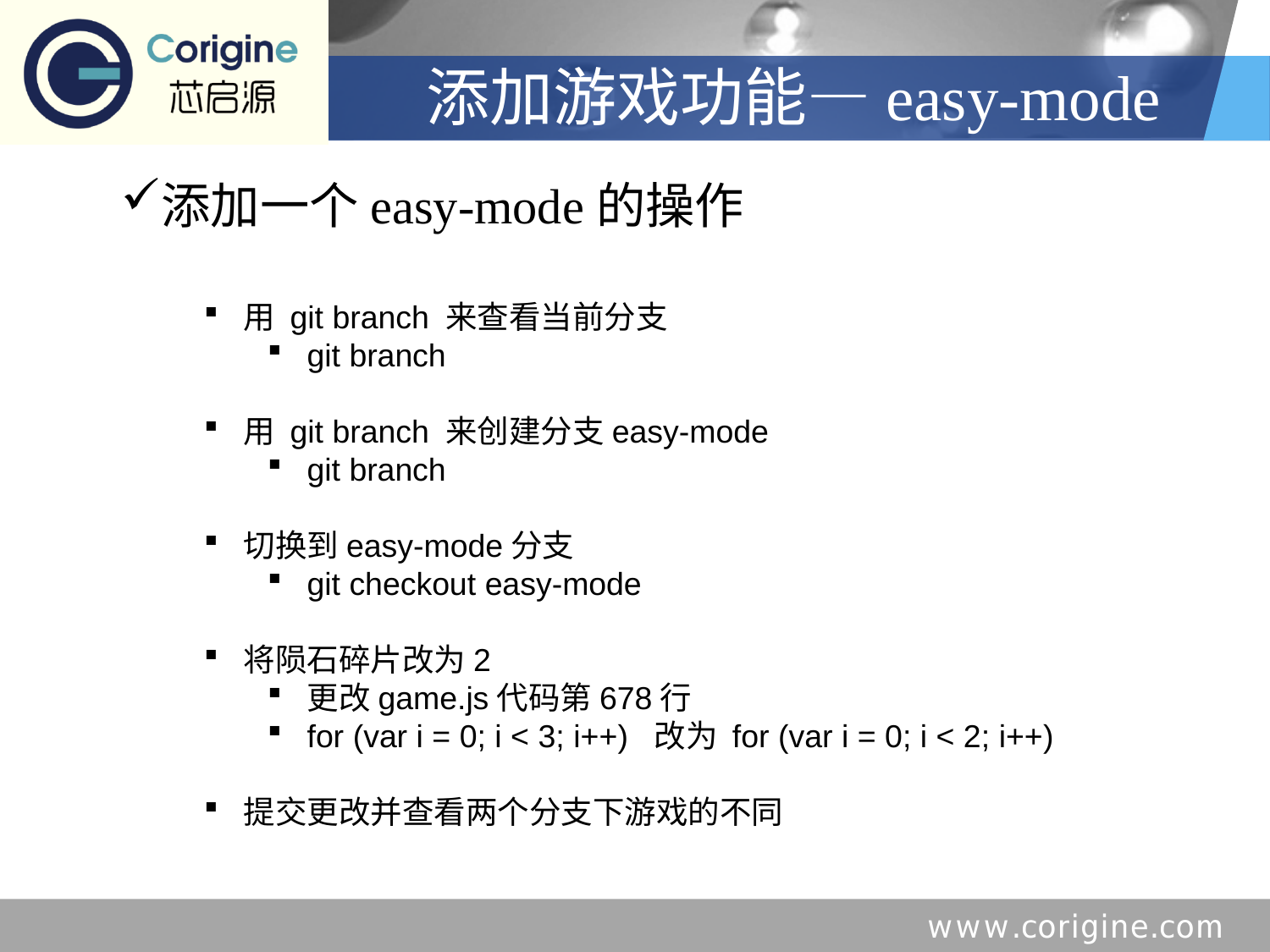

添加游戏功能—easy-mode
添加一个easy-mode的操作

用 git branch 来查看当前分支
git branch

用 git branch 来创建分支easy-mode
git branch

切换到easy-mode分支
git checkout easy-mode

将陨石碎片改为2
更改game.js代码第678行
for (var i = 0; i < 3; i++)  改为 for (var i = 0; i < 2; i++)

提交更改并查看两个分支下游戏的不同